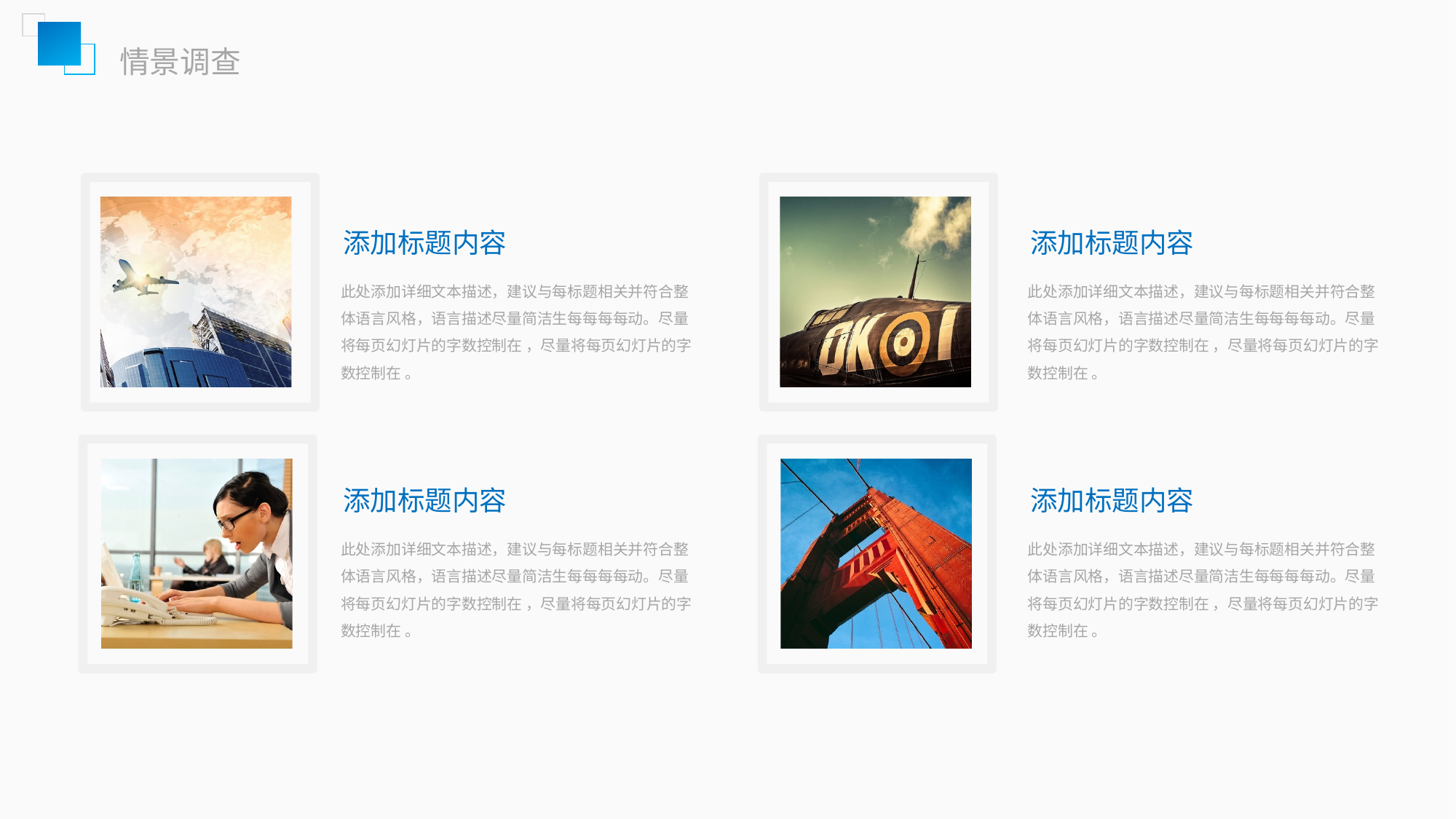

情景调查

添加标题内容
此处添加详细文本描述，建议与每标题相关并符合整体语言风格，语言描述尽量简洁生每每每每动。尽量将每页幻灯片的字数控制在 ，尽量将每页幻灯片的字数控制在 。
添加标题内容
此处添加详细文本描述，建议与每标题相关并符合整体语言风格，语言描述尽量简洁生每每每每动。尽量将每页幻灯片的字数控制在 ，尽量将每页幻灯片的字数控制在 。

添加标题内容
此处添加详细文本描述，建议与每标题相关并符合整体语言风格，语言描述尽量简洁生每每每每动。尽量将每页幻灯片的字数控制在 ，尽量将每页幻灯片的字数控制在 。
添加标题内容
此处添加详细文本描述，建议与每标题相关并符合整体语言风格，语言描述尽量简洁生每每每每动。尽量将每页幻灯片的字数控制在 ，尽量将每页幻灯片的字数控制在 。